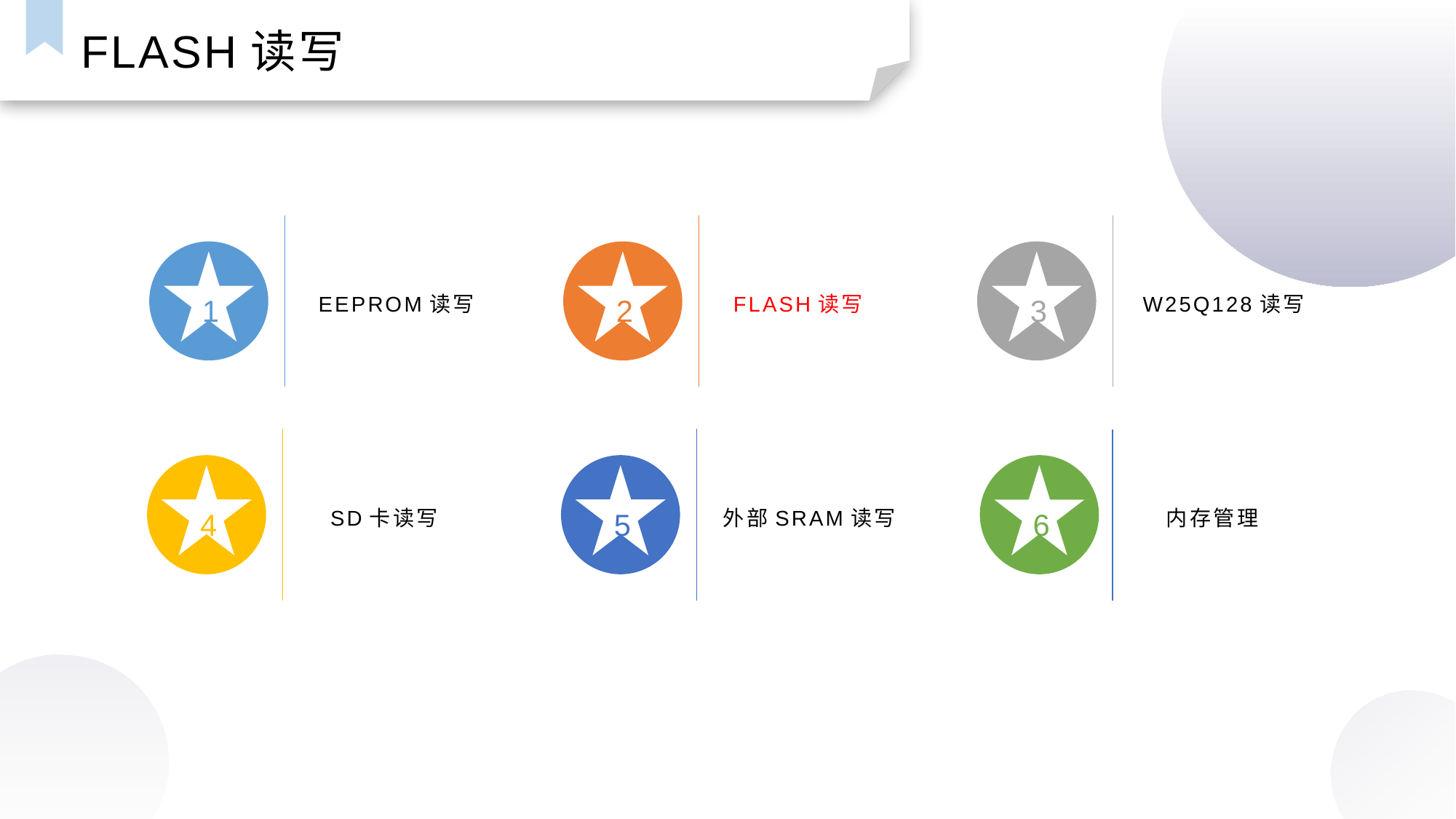

FLASH读写
FLASH读写
EEPROM读写
W25Q128读写

1
2
3
内存管理
SD卡读写
外部SRAM读写

4
5
6